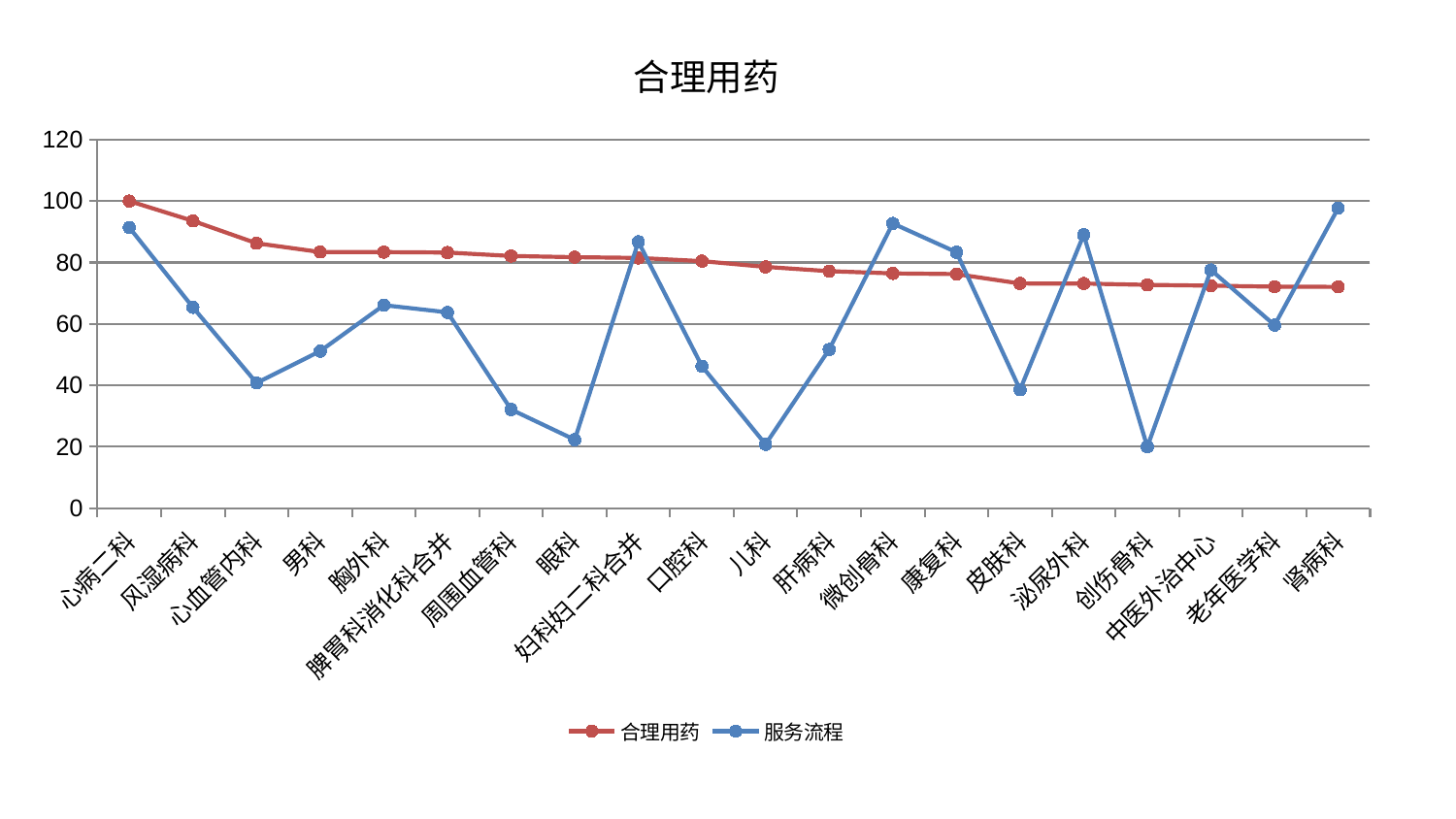

### Chart: 合理用药

| Category | 合理用药 | 服务流程 |
|---|---|---|
| 心病二科 | 100.0 | 91.40532083865473 |
| 风湿病科 | 93.53818853037417 | 65.40488861219578 |
| 心血管内科 | 86.26295643809767 | 40.79829065990661 |
| 男科 | 83.41273241893731 | 51.15993214055909 |
| 胸外科 | 83.39445335795452 | 66.12569100868662 |
| 脾胃科消化科合并 | 83.24247478764082 | 63.79022348184925 |
| 周围血管科 | 82.1243323536282 | 32.13684462446772 |
| 眼科 | 81.74261995596814 | 22.314436832142004 |
| 妇科妇二科合并 | 81.49957516874146 | 86.74752597643202 |
| 口腔科 | 80.45842009575651 | 46.23877245495919 |
| 儿科 | 78.58384318543494 | 20.81720287244851 |
| 肝病科 | 77.18010188030875 | 51.698794508619734 |
| 微创骨科 | 76.45522595158026 | 92.71633575707789 |
| 康复科 | 76.23713055160565 | 83.35664080358428 |
| 皮肤科 | 73.18370016343876 | 38.57991218869989 |
| 泌尿外科 | 73.15766096273913 | 89.03070443835263 |
| 创伤骨科 | 72.73617565320754 | 20.002484768403303 |
| 中医外治中心 | 72.46948234292904 | 77.58457088728358 |
| 老年医学科 | 72.12645992867417 | 59.61363386778717 |
| 肾病科 | 72.0793859919874 | 97.71037262647859 |
250